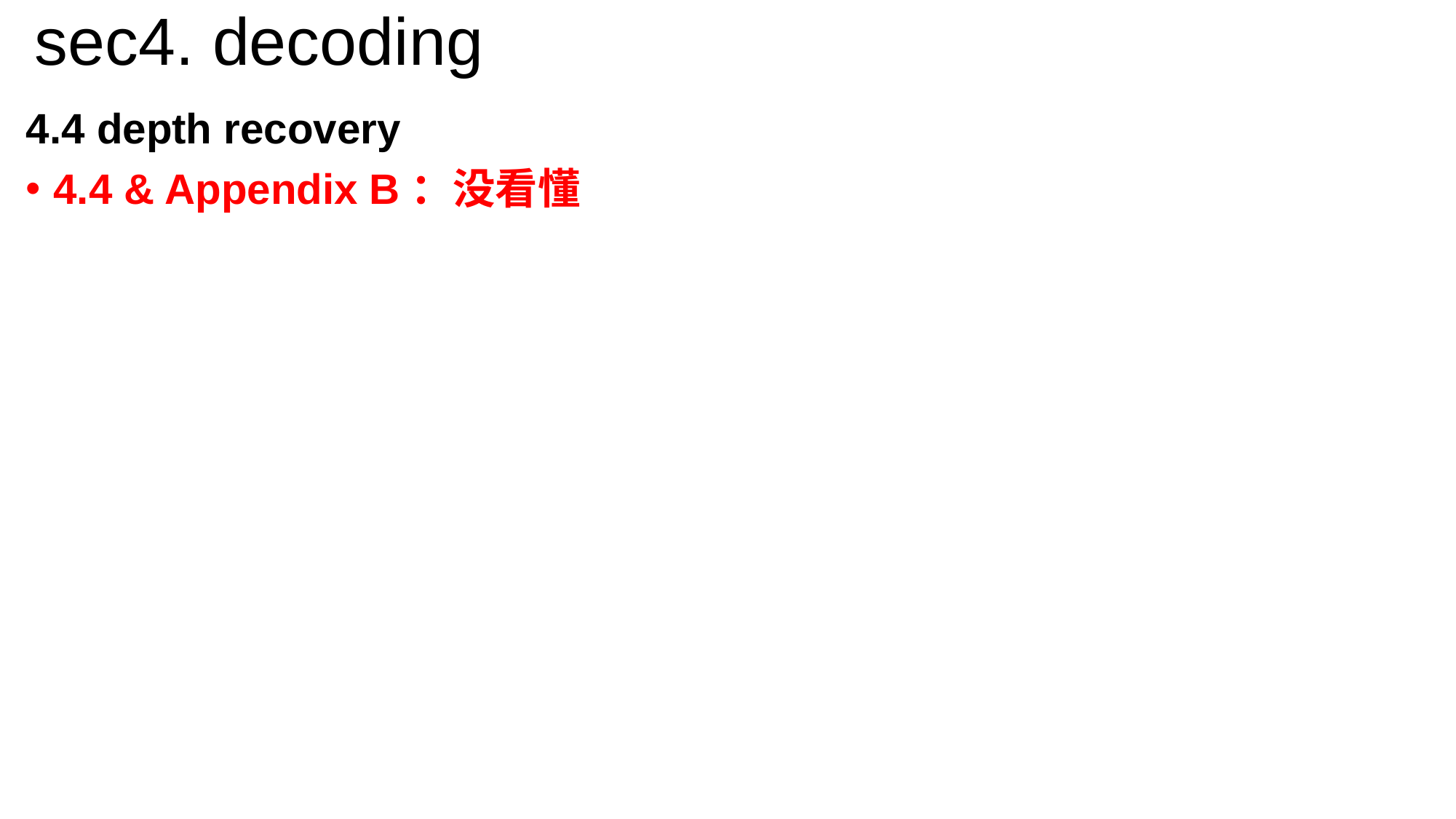

# sec4. decoding
4.4 depth recovery
4.4 & Appendix B：没看懂